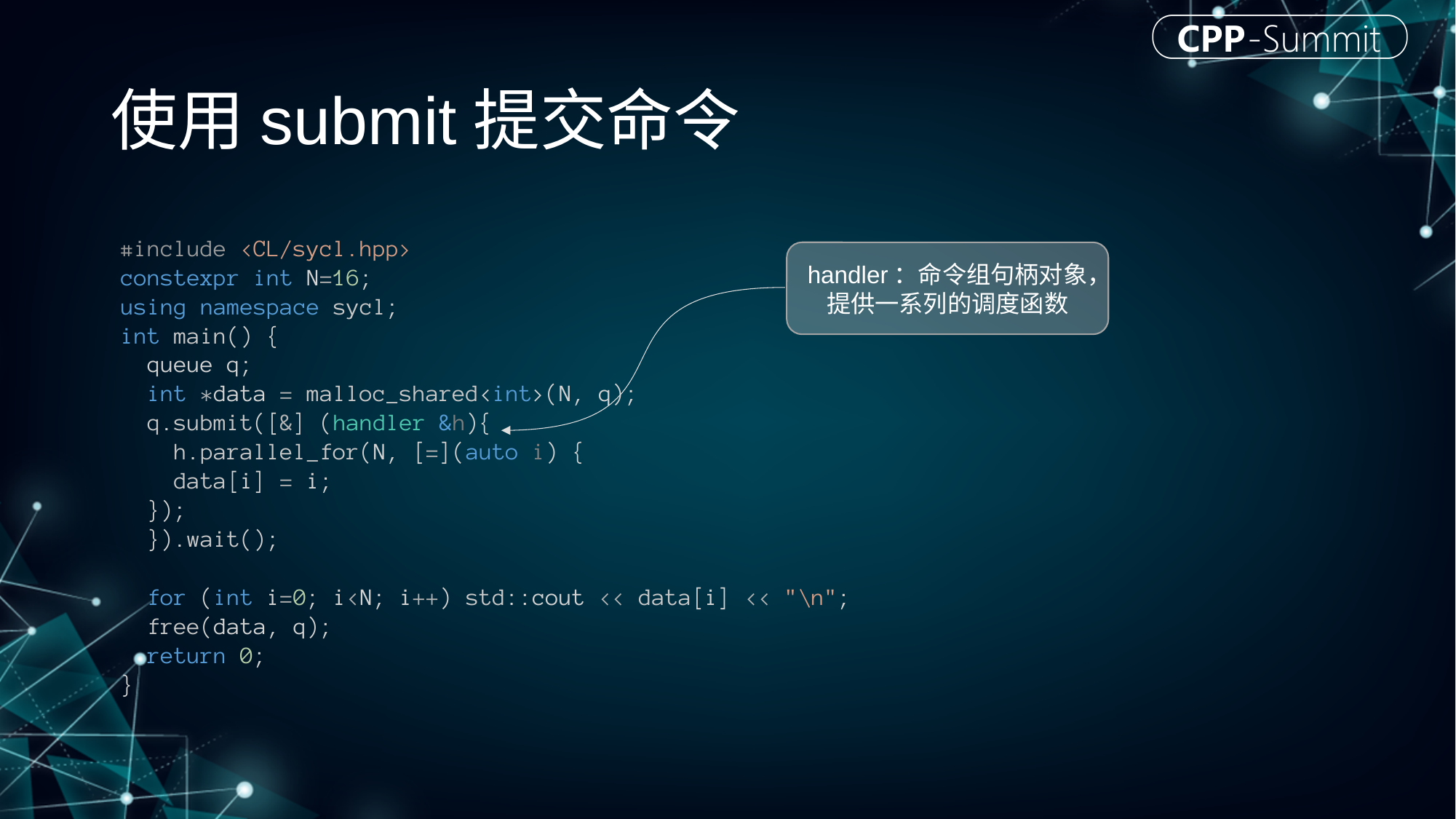

# 使用submit提交命令
#include <CL/sycl.hpp>
constexpr int N=16;
using namespace sycl;
int main() {
  queue q;
  int *data = malloc_shared<int>(N, q);
  q.submit([&] (handler &h){
    h.parallel_for(N, [=](auto i) {
    data[i] = i;
  });
  }).wait();
  for (int i=0; i<N; i++) std::cout << data[i] << "\n";
  free(data, q);
  return 0;
}
handler：命令组句柄对象，提供一系列的调度函数